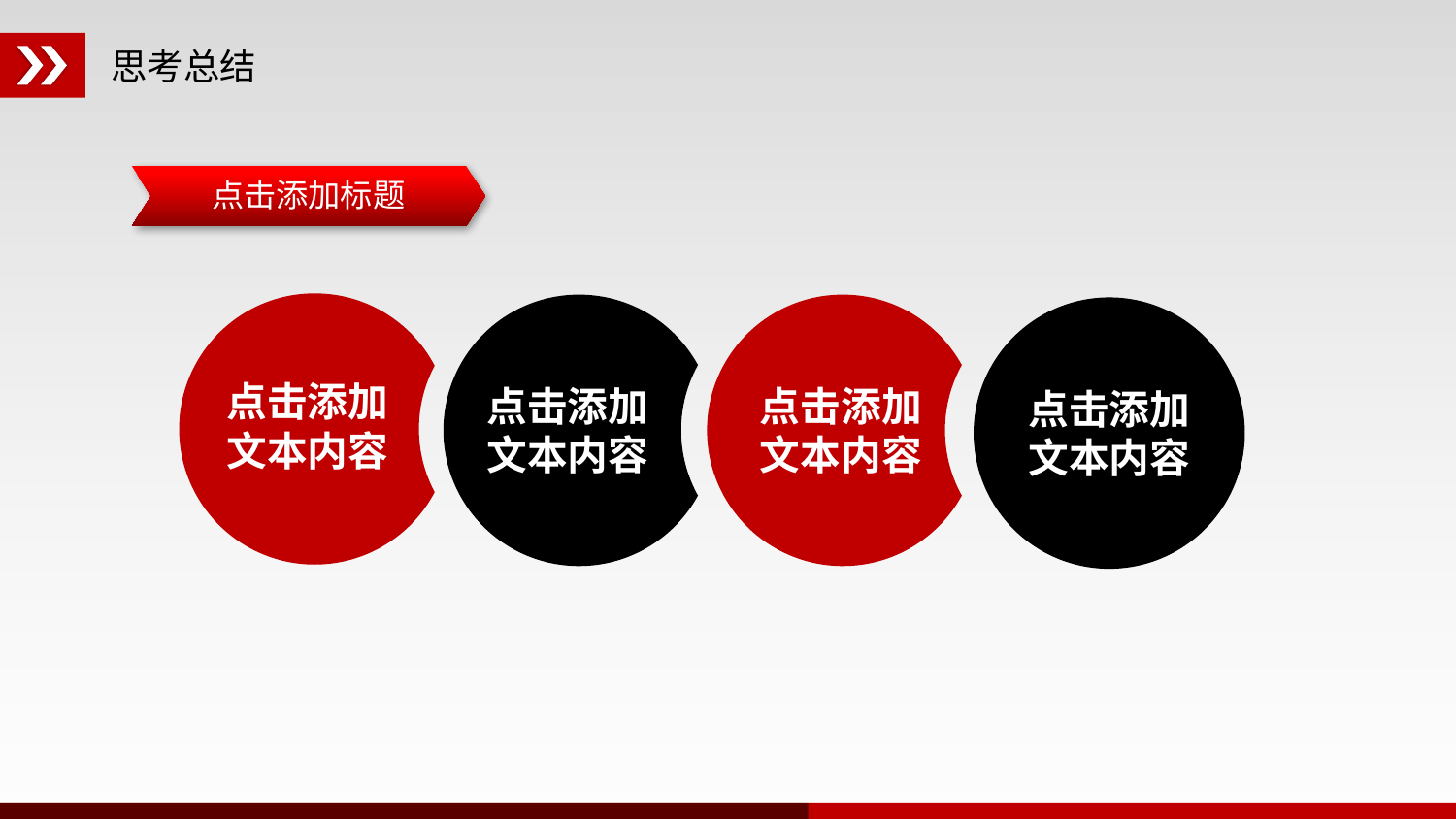

思考总结

点击添加标题

点击添加文本内容

点击添加文本内容

点击添加文本内容

点击添加文本内容